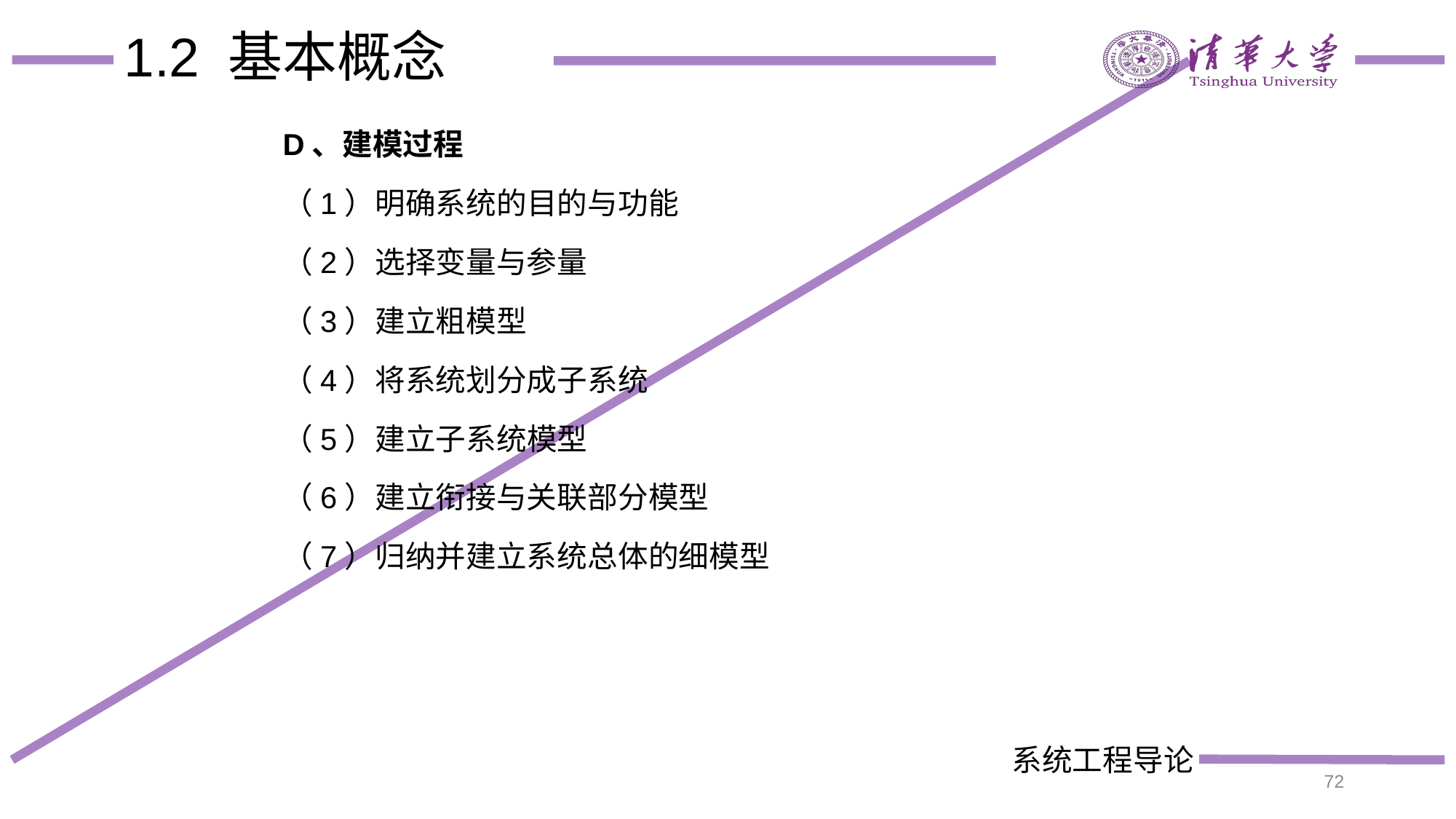

# 1.2 基本概念
D、建模过程
（1）明确系统的目的与功能
（2）选择变量与参量
（3）建立粗模型
（4）将系统划分成子系统
（5）建立子系统模型
（6）建立衔接与关联部分模型
（7）归纳并建立系统总体的细模型
72